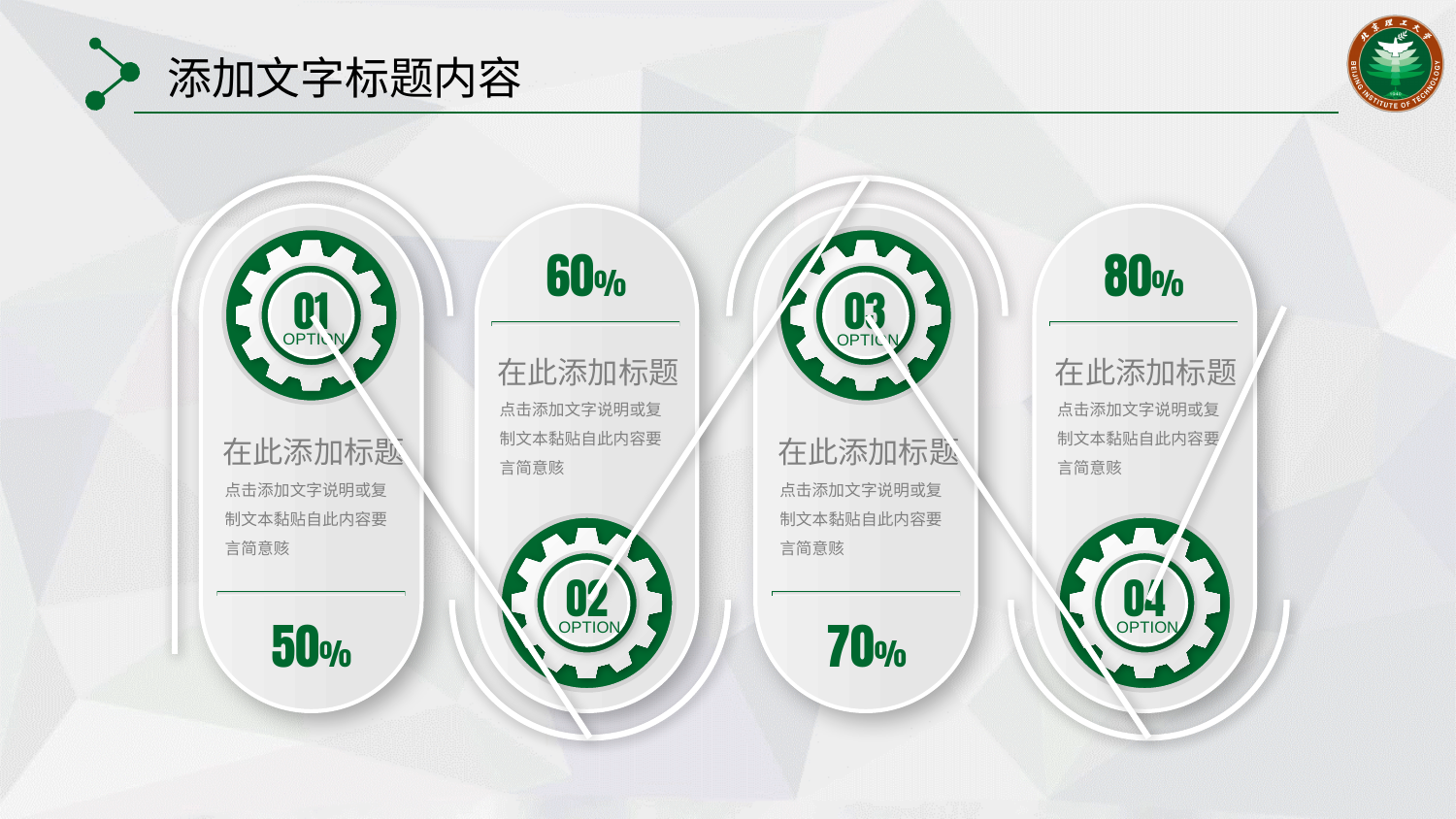

添加文字标题内容

01
OPTION

03
OPTION
60%
80%

在此添加标题
点击添加文字说明或复制文本黏贴自此内容要言简意赅
在此添加标题
点击添加文字说明或复制文本黏贴自此内容要言简意赅
在此添加标题
点击添加文字说明或复制文本黏贴自此内容要言简意赅
在此添加标题
点击添加文字说明或复制文本黏贴自此内容要言简意赅

02
OPTION

04
OPTION

50%
70%